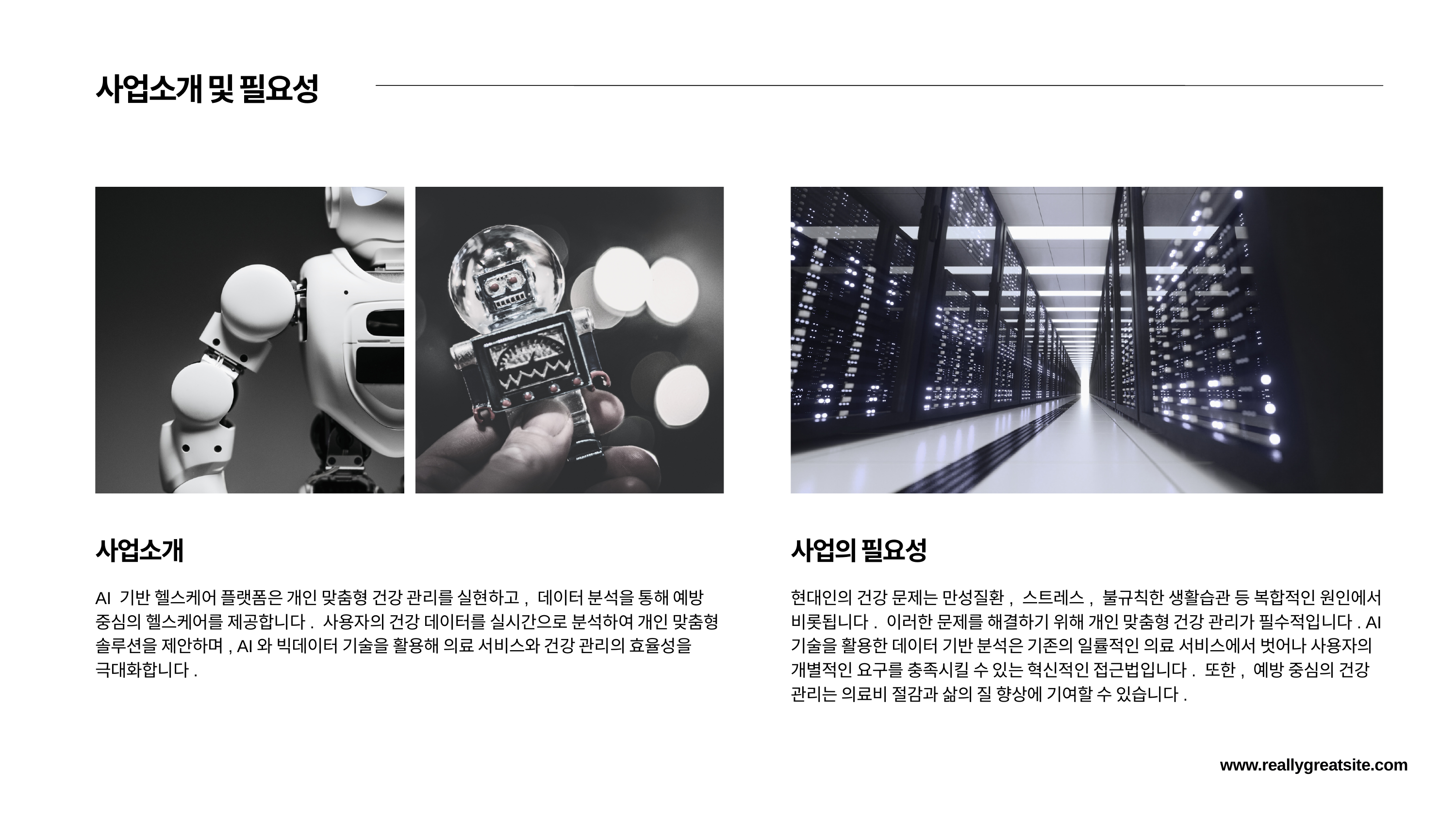

사업소개 및 필요성

사업소개
사업의 필요성
AI 기반 헬스케어 플랫폼은 개인 맞춤형 건강 관리를 실현하고, 데이터 분석을 통해 예방 중심의 헬스케어를 제공합니다. 사용자의 건강 데이터를 실시간으로 분석하여 개인 맞춤형 솔루션을 제안하며, AI와 빅데이터 기술을 활용해 의료 서비스와 건강 관리의 효율성을 극대화합니다.
현대인의 건강 문제는 만성질환, 스트레스, 불규칙한 생활습관 등 복합적인 원인에서 비롯됩니다. 이러한 문제를 해결하기 위해 개인 맞춤형 건강 관리가 필수적입니다. AI 기술을 활용한 데이터 기반 분석은 기존의 일률적인 의료 서비스에서 벗어나 사용자의 개별적인 요구를 충족시킬 수 있는 혁신적인 접근법입니다. 또한, 예방 중심의 건강 관리는 의료비 절감과 삶의 질 향상에 기여할 수 있습니다.
www.reallygreatsite.com